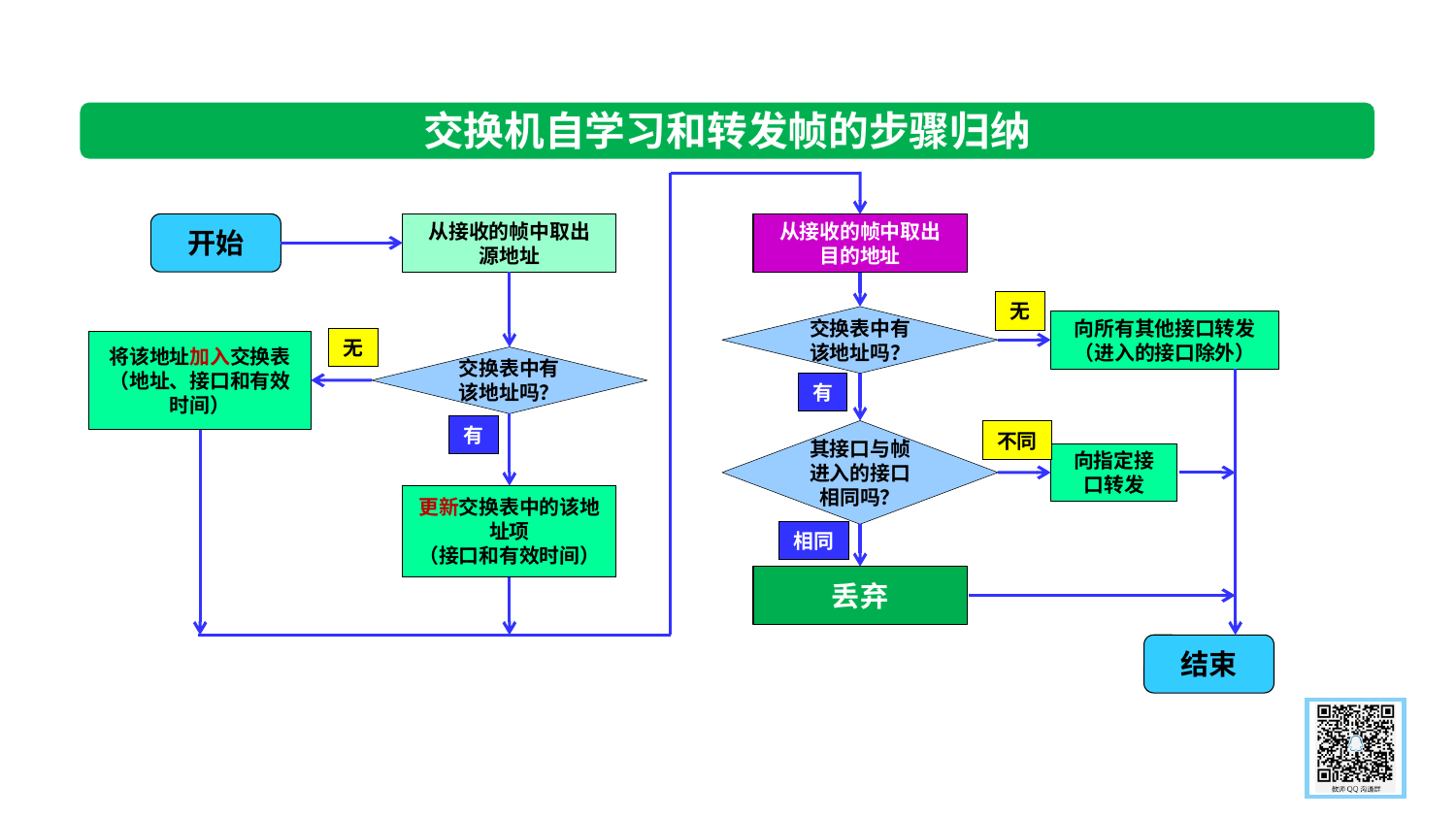

交换机自学习和转发帧的步骤归纳

开始
从接收的帧中取出
源地址
从接收的帧中取出
目的地址
无
交换表中有该地址吗？
向所有其他接口转发（进入的接口除外）
无
将该地址加入交换表
（地址、接口和有效时间）
交换表中有该地址吗？
有
有
其接口与帧进入的接口相同吗？
不同
向指定接口转发
更新交换表中的该地址项
（接口和有效时间）
相同
丢弃
结束